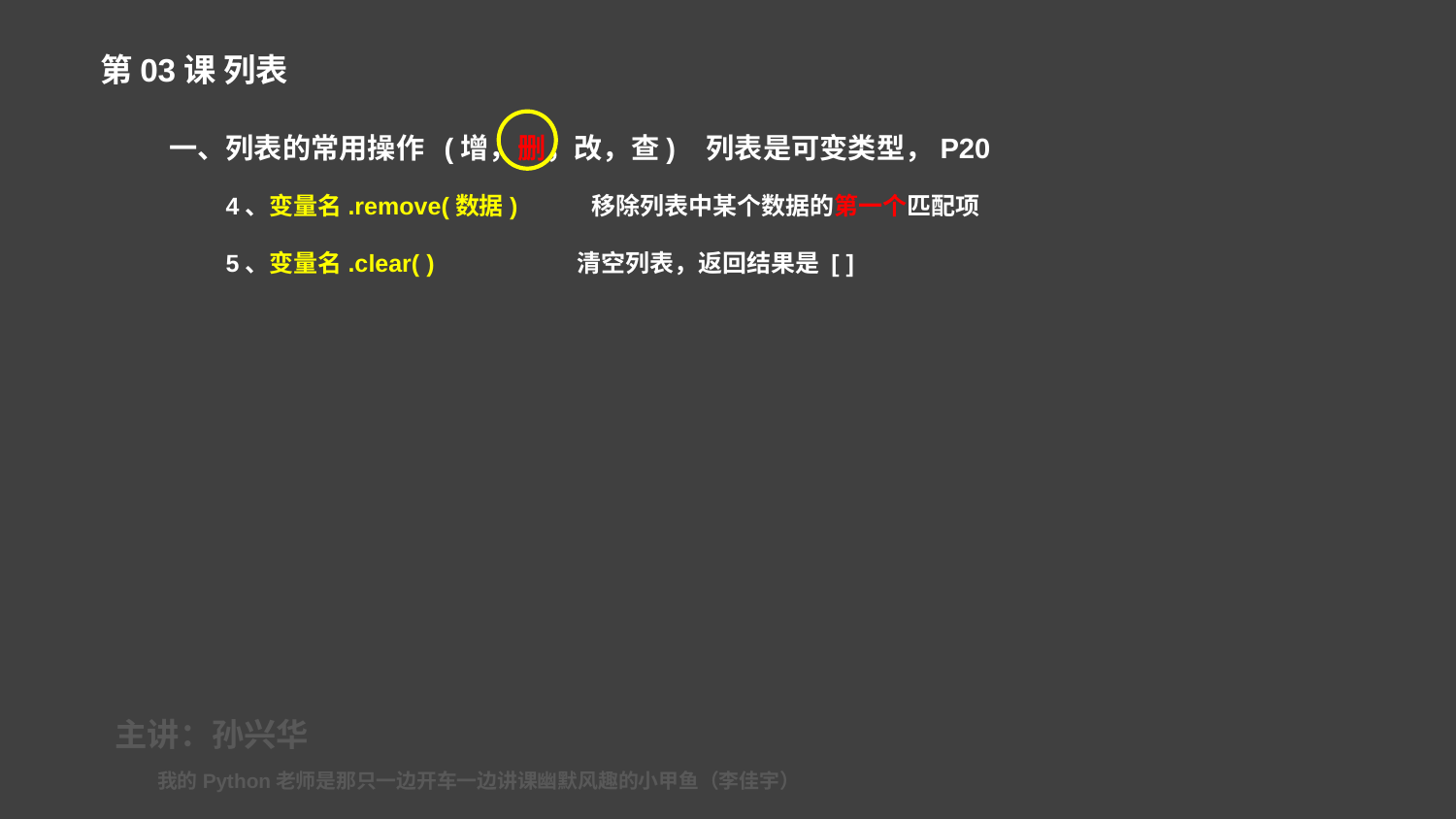

第03课 列表

一、列表的常用操作  (增，删，改，查)   列表是可变类型，P20
4、变量名.remove(数据)          移除列表中某个数据的第一个匹配项

5、变量名.clear( ) 	        清空列表，返回结果是 [ ]